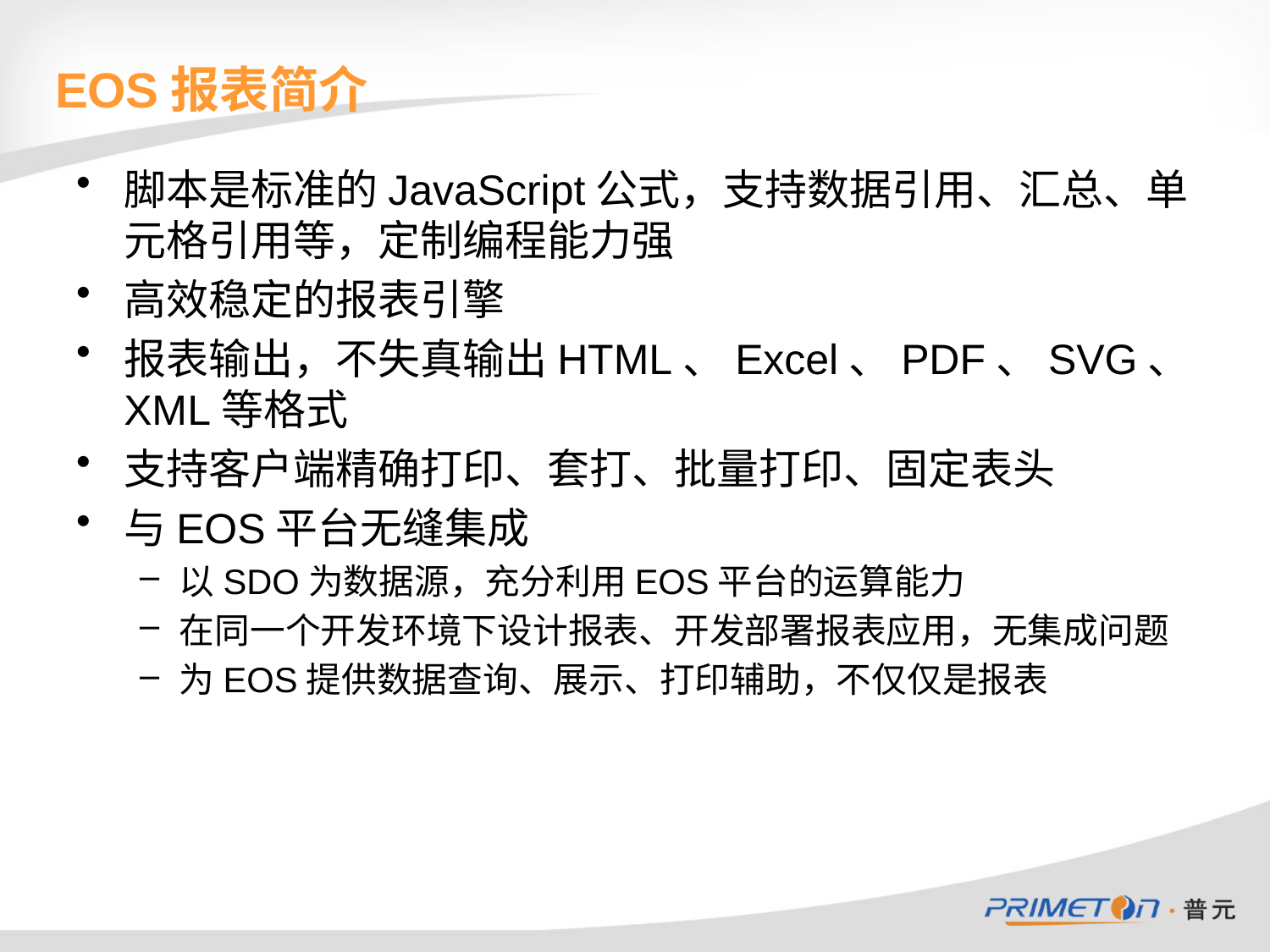

# EOS报表简介
脚本是标准的JavaScript公式，支持数据引用、汇总、单元格引用等，定制编程能力强
高效稳定的报表引擎
报表输出，不失真输出HTML、Excel、PDF、SVG、XML等格式
支持客户端精确打印、套打、批量打印、固定表头
与EOS平台无缝集成
以SDO为数据源，充分利用EOS平台的运算能力
在同一个开发环境下设计报表、开发部署报表应用，无集成问题
为EOS提供数据查询、展示、打印辅助，不仅仅是报表